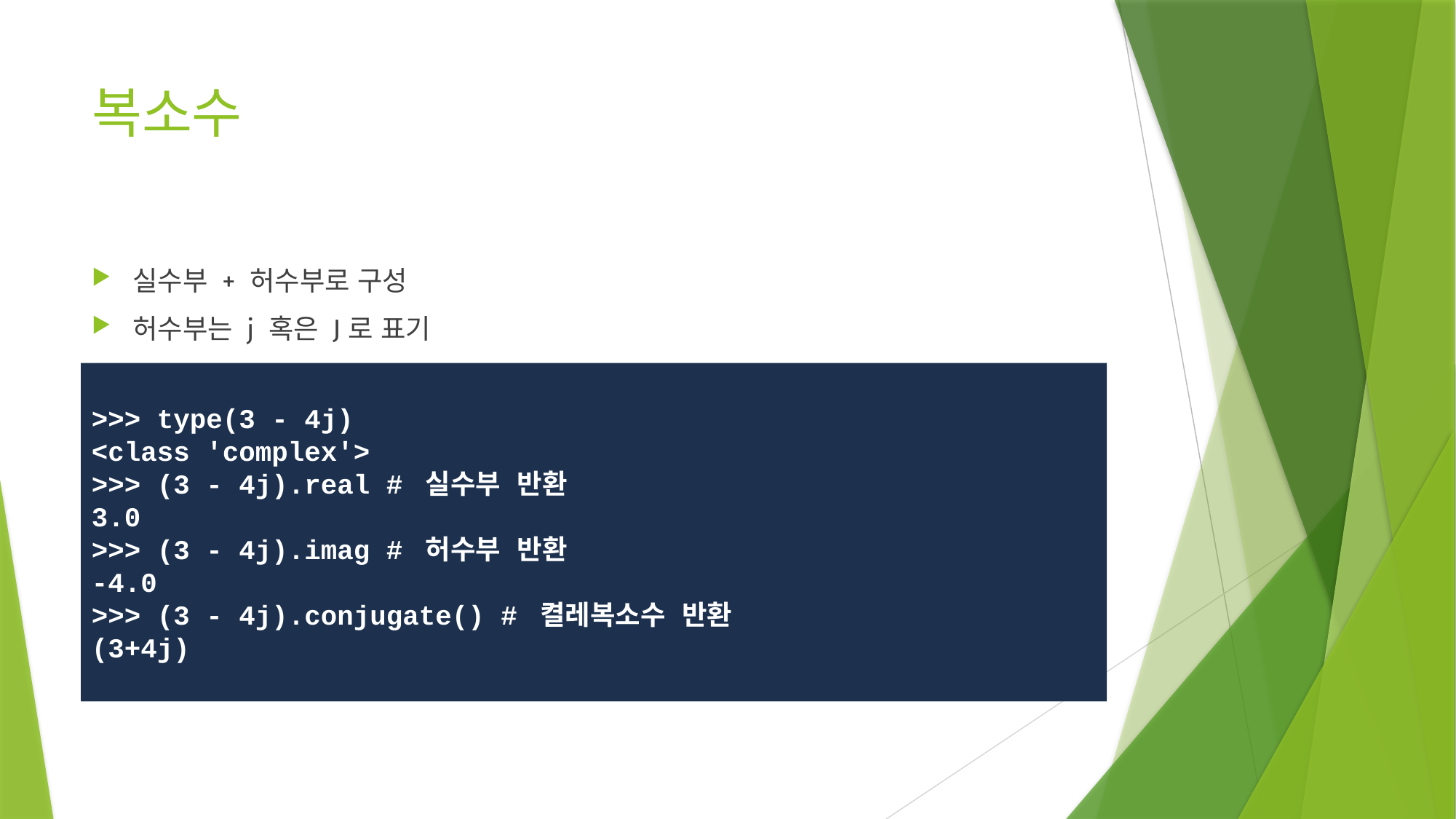

# 복소수
실수부 + 허수부로 구성
허수부는 j 혹은 J로 표기

>>> type(3 - 4j)
<class 'complex'>
>>> (3 - 4j).real # 실수부 반환
3.0
>>> (3 - 4j).imag # 허수부 반환
-4.0
>>> (3 - 4j).conjugate() # 켤레복소수 반환
(3+4j)